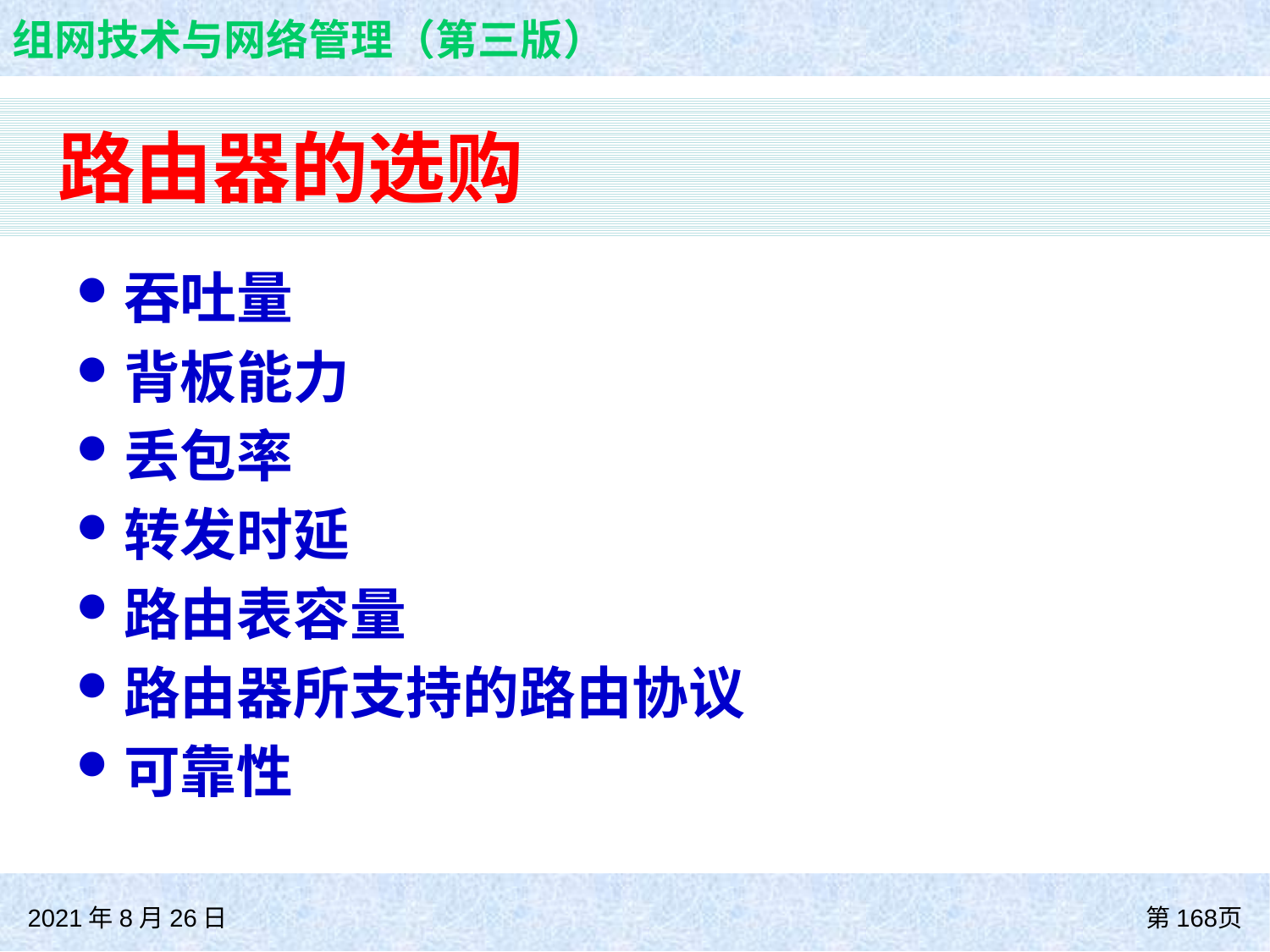

# 路由器的选购
吞吐量
背板能力
丢包率
转发时延
路由表容量
路由器所支持的路由协议
可靠性
2021年8月26日
第168页